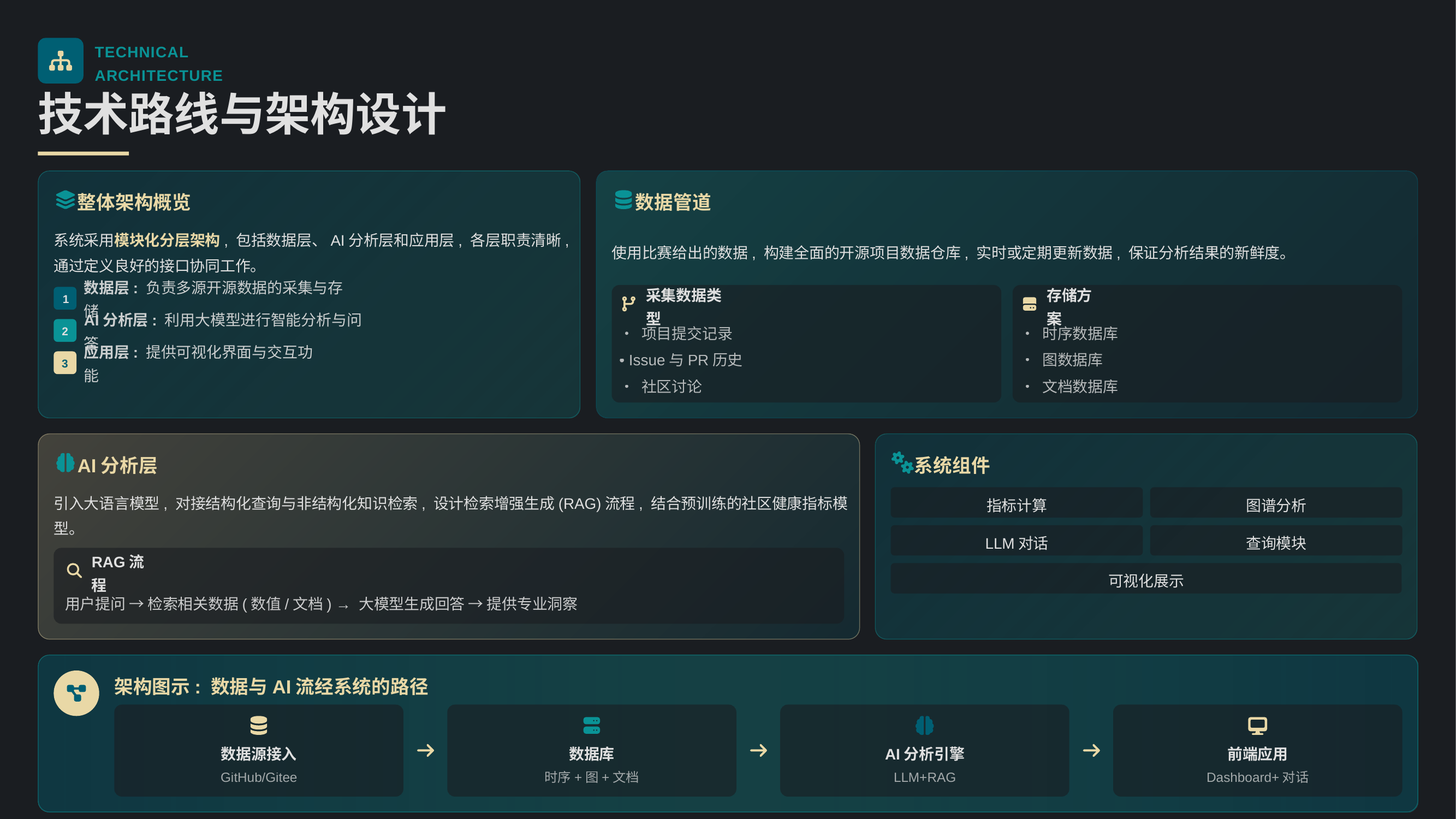

TECHNICAL ARCHITECTURE
技术路线与架构设计

整体架构概览
数据管道

系统采用模块化分层架构, 包括数据层、AI分析层和应用层, 各层职责清晰, 通过定义良好的接口协同工作。
使用比赛给出的数据, 构建全面的开源项目数据仓库, 实时或定期更新数据, 保证分析结果的新鲜度。
数据层: 负责多源开源数据的采集与存储

1
采集数据类型
存储方案

AI分析层: 利用大模型进行智能分析与问答

• 项目提交记录
• 时序数据库
2
• Issue与PR历史
• 图数据库
应用层: 提供可视化界面与交互功能

3
• 社区讨论
• 文档数据库

AI分析层
系统组件

引入大语言模型, 对接结构化查询与非结构化知识检索, 设计检索增强生成(RAG)流程, 结合预训练的社区健康指标模型。

指标计算
图谱分析

LLM对话
查询模块

RAG流程

可视化展示
用户提问 → 检索相关数据(数值/文档) → 大模型生成回答 → 提供专业洞察

架构图示: 数据与AI流经系统的路径

数据源接入
数据库
AI分析引擎
前端应用

GitHub/Gitee
时序+图+文档
LLM+RAG
Dashboard+对话